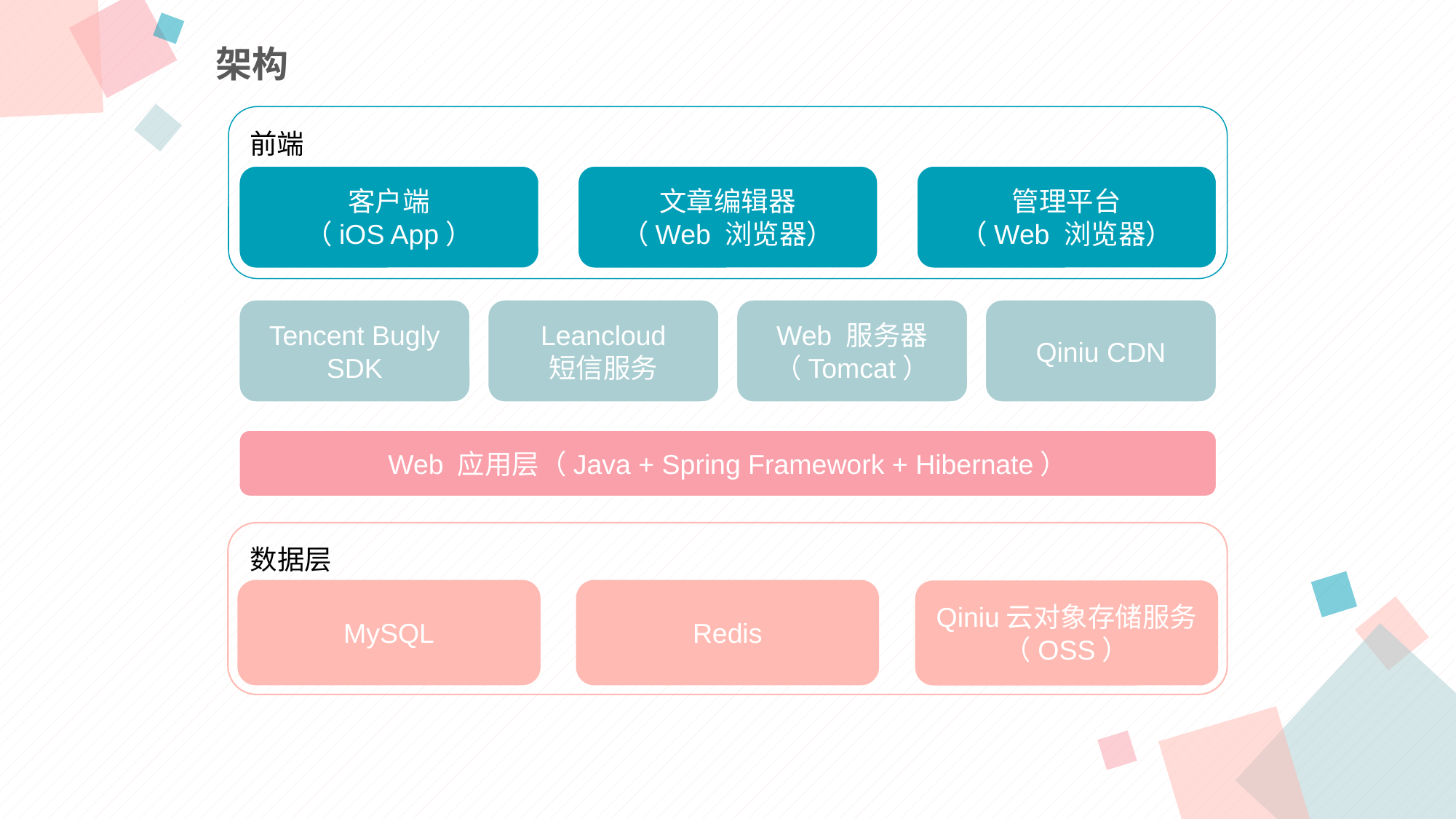

架构

前端
客户端
（iOS App）
文章编辑器
（Web 浏览器）
管理平台
（Web 浏览器）
Tencent Bugly SDK
Leancloud
短信服务
Web 服务器（Tomcat）
Qiniu CDN
Web 应用层（Java + Spring Framework + Hibernate）

数据层
MySQL
Redis
Qiniu云对象存储服务
（OSS）